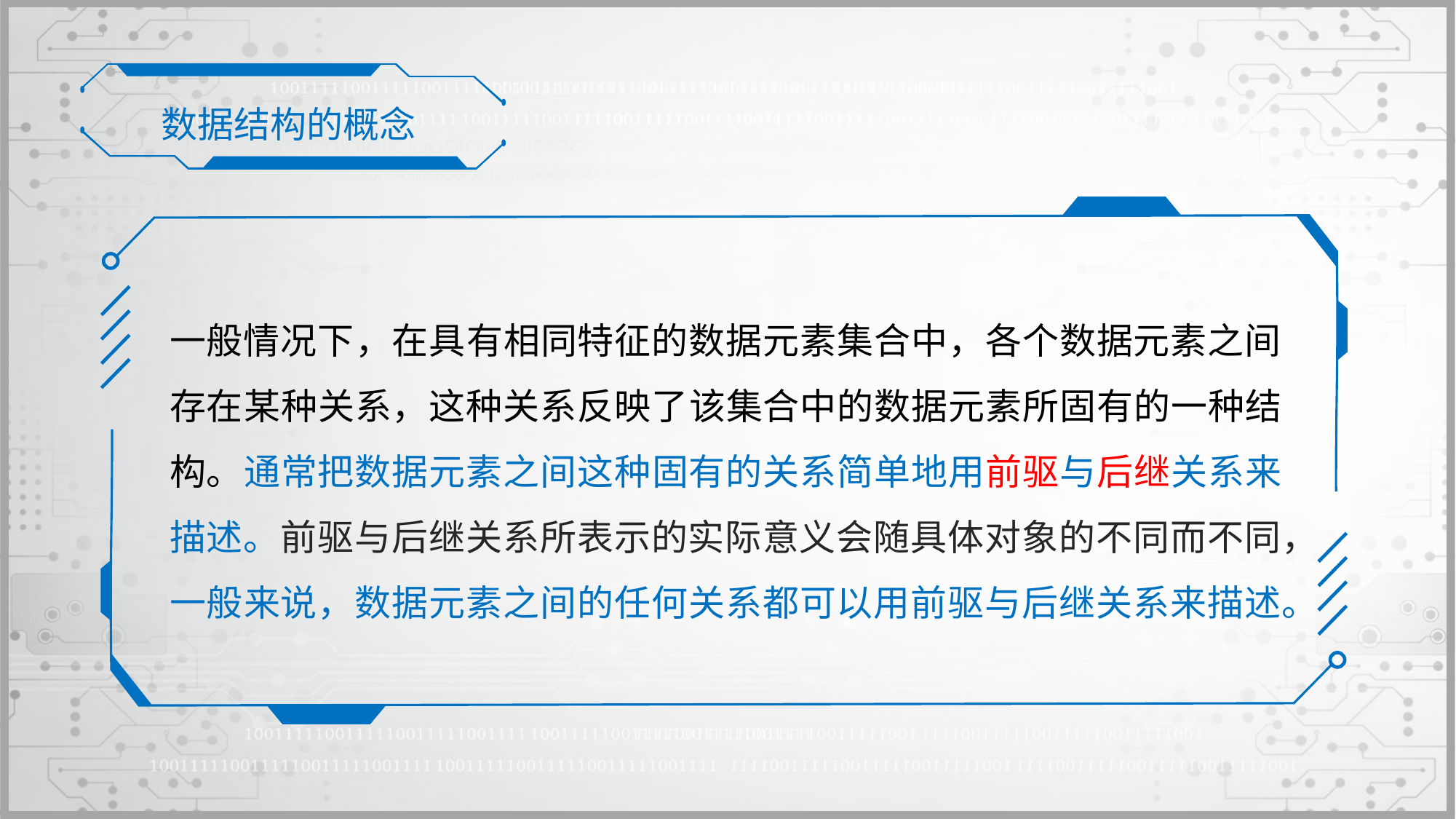

数据结构的概念

一般情况下，在具有相同特征的数据元素集合中，各个数据元素之间存在某种关系，这种关系反映了该集合中的数据元素所固有的一种结构。通常把数据元素之间这种固有的关系简单地用前驱与后继关系来描述。前驱与后继关系所表示的实际意义会随具体对象的不同而不同，一般来说，数据元素之间的任何关系都可以用前驱与后继关系来描述。